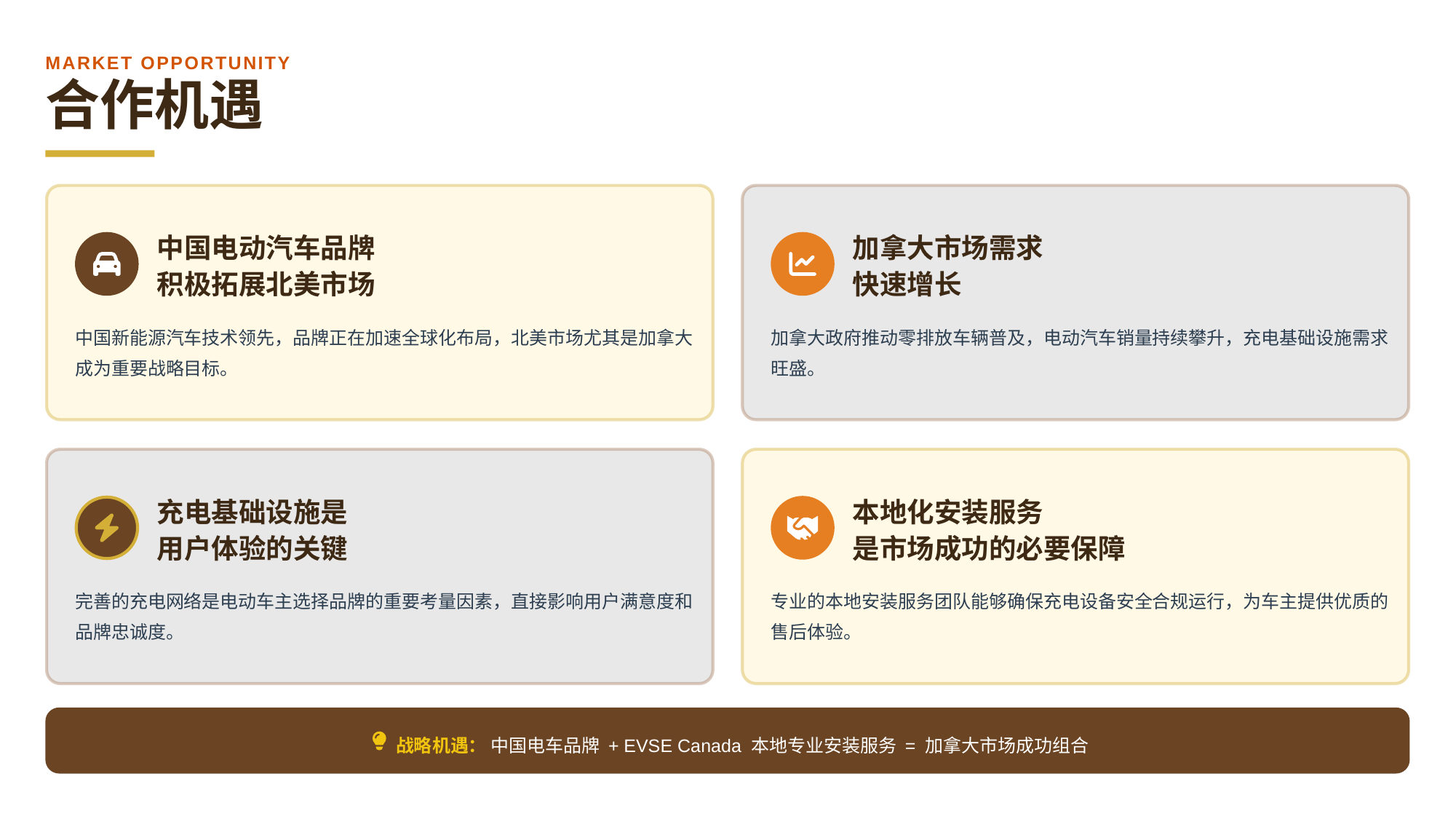

MARKET OPPORTUNITY
合作机遇

中国电动汽车品牌
积极拓展北美市场
加拿大市场需求
快速增长

中国新能源汽车技术领先，品牌正在加速全球化布局，北美市场尤其是加拿大成为重要战略目标。
加拿大政府推动零排放车辆普及，电动汽车销量持续攀升，充电基础设施需求旺盛。

充电基础设施是
用户体验的关键
本地化安装服务
是市场成功的必要保障

完善的充电网络是电动车主选择品牌的重要考量因素，直接影响用户满意度和品牌忠诚度。
专业的本地安装服务团队能够确保充电设备安全合规运行，为车主提供优质的售后体验。

战略机遇： 中国电车品牌 + EVSE Canada 本地专业安装服务 = 加拿大市场成功组合